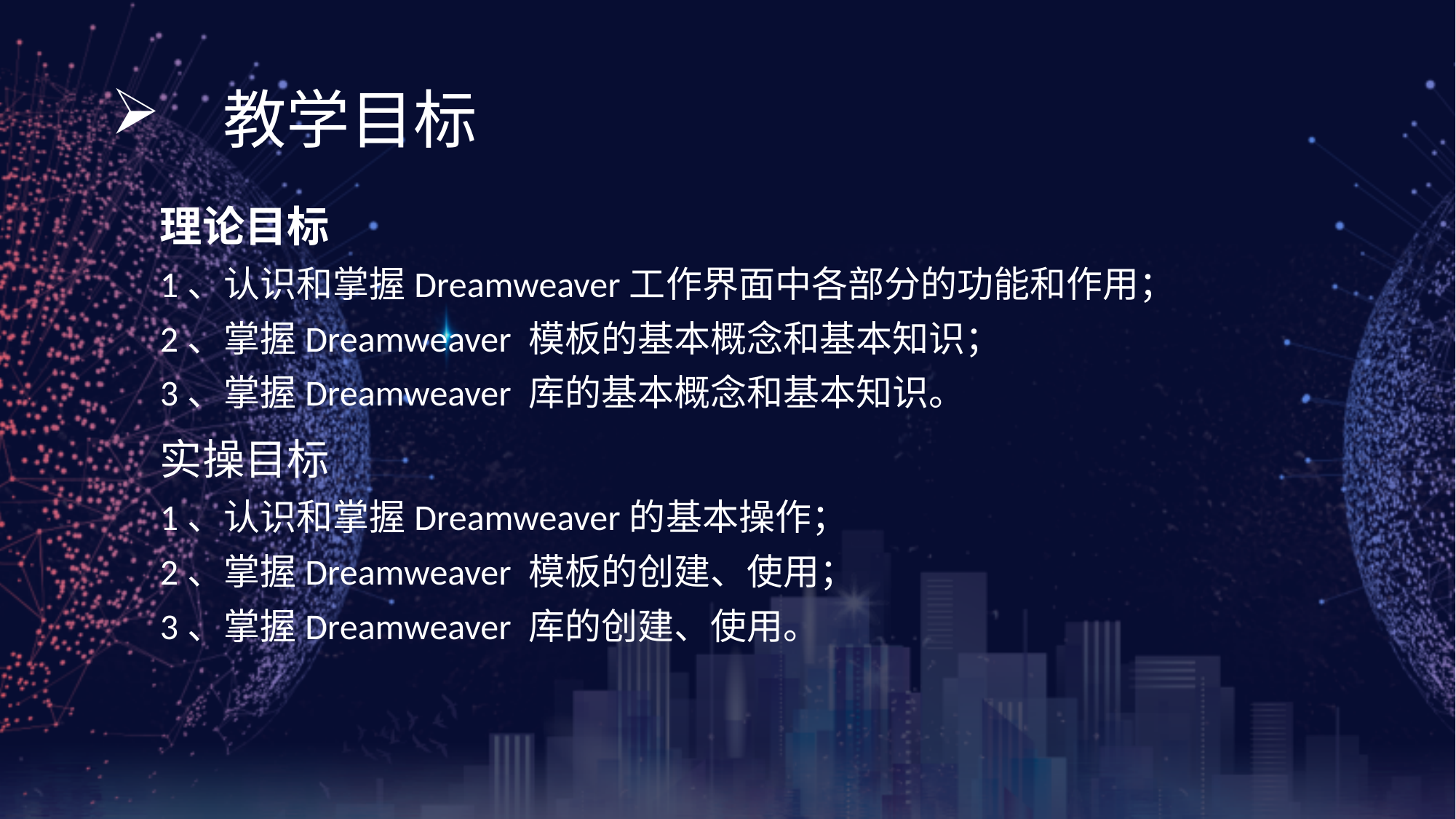

《网页设计与制作案例教程》（第3版）
# 教学目标
理论目标
1、认识和掌握Dreamweaver工作界面中各部分的功能和作用；
2、掌握Dreamweaver 模板的基本概念和基本知识；
3、掌握Dreamweaver 库的基本概念和基本知识。
实操目标
1、认识和掌握Dreamweaver的基本操作；
2、掌握Dreamweaver 模板的创建、使用；
3、掌握Dreamweaver 库的创建、使用。